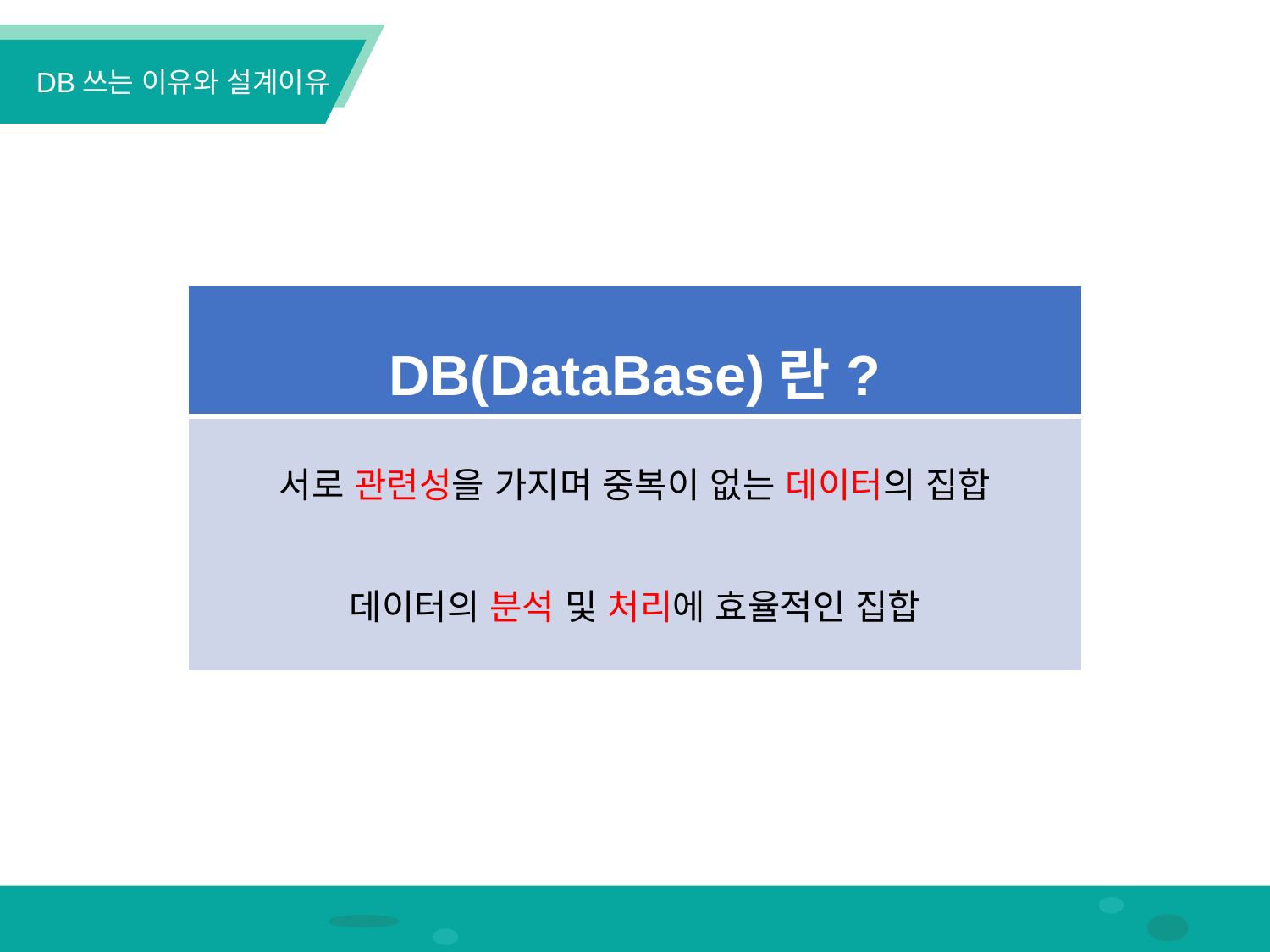

DB쓰는 이유와 설계이유
| DB(DataBase)란? |
| --- |
| 서로 관련성을 가지며 중복이 없는 데이터의 집합 데이터의 분석 및 처리에 효율적인 집합 |